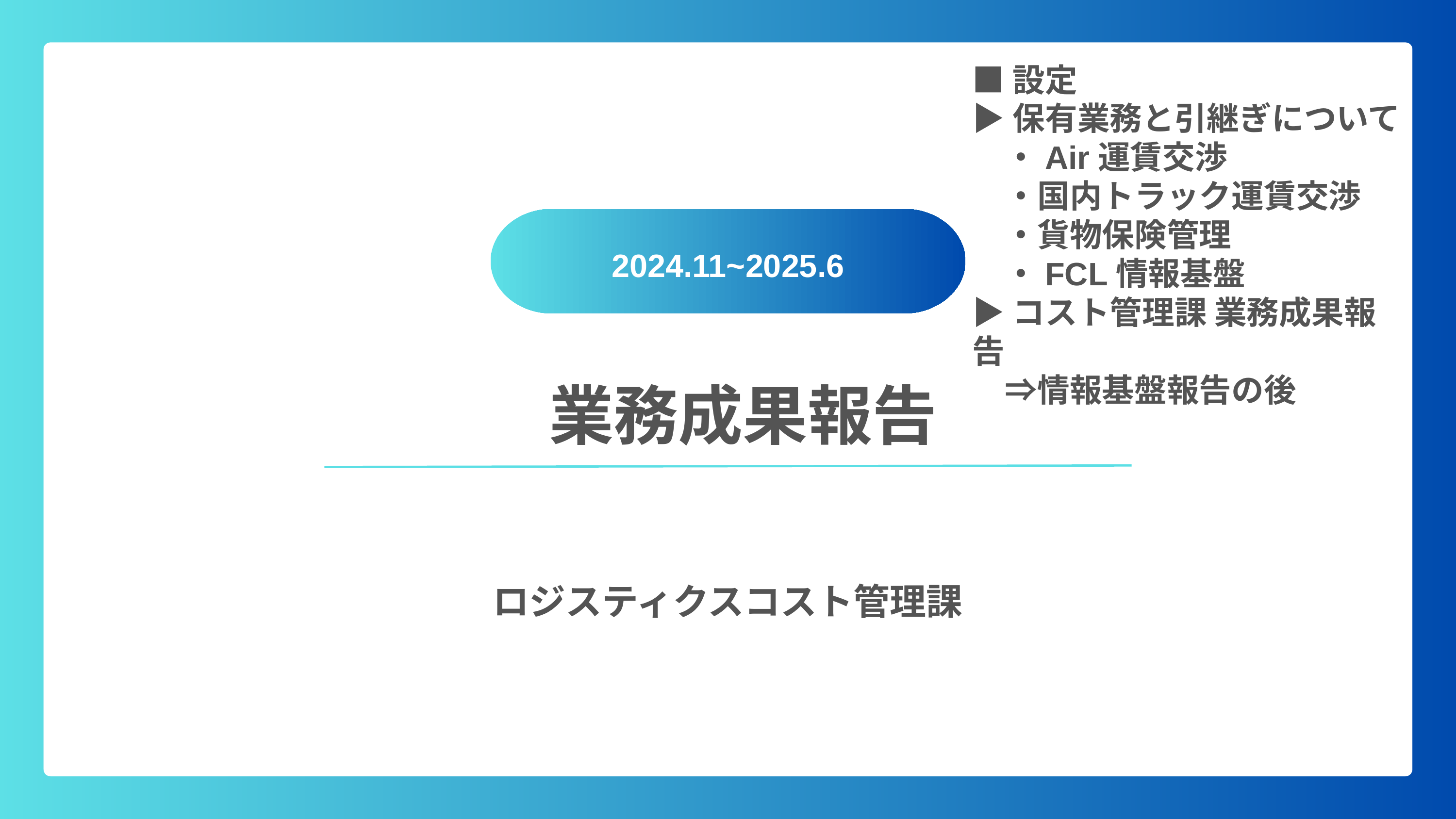

■設定
▶保有業務と引継ぎについて
　・Air運賃交渉
　・国内トラック運賃交渉
　・貨物保険管理
　・FCL情報基盤
▶コスト管理課 業務成果報告
　⇒情報基盤報告の後

2024.11~2025.6

業務成果報告

ロジスティクスコスト管理課